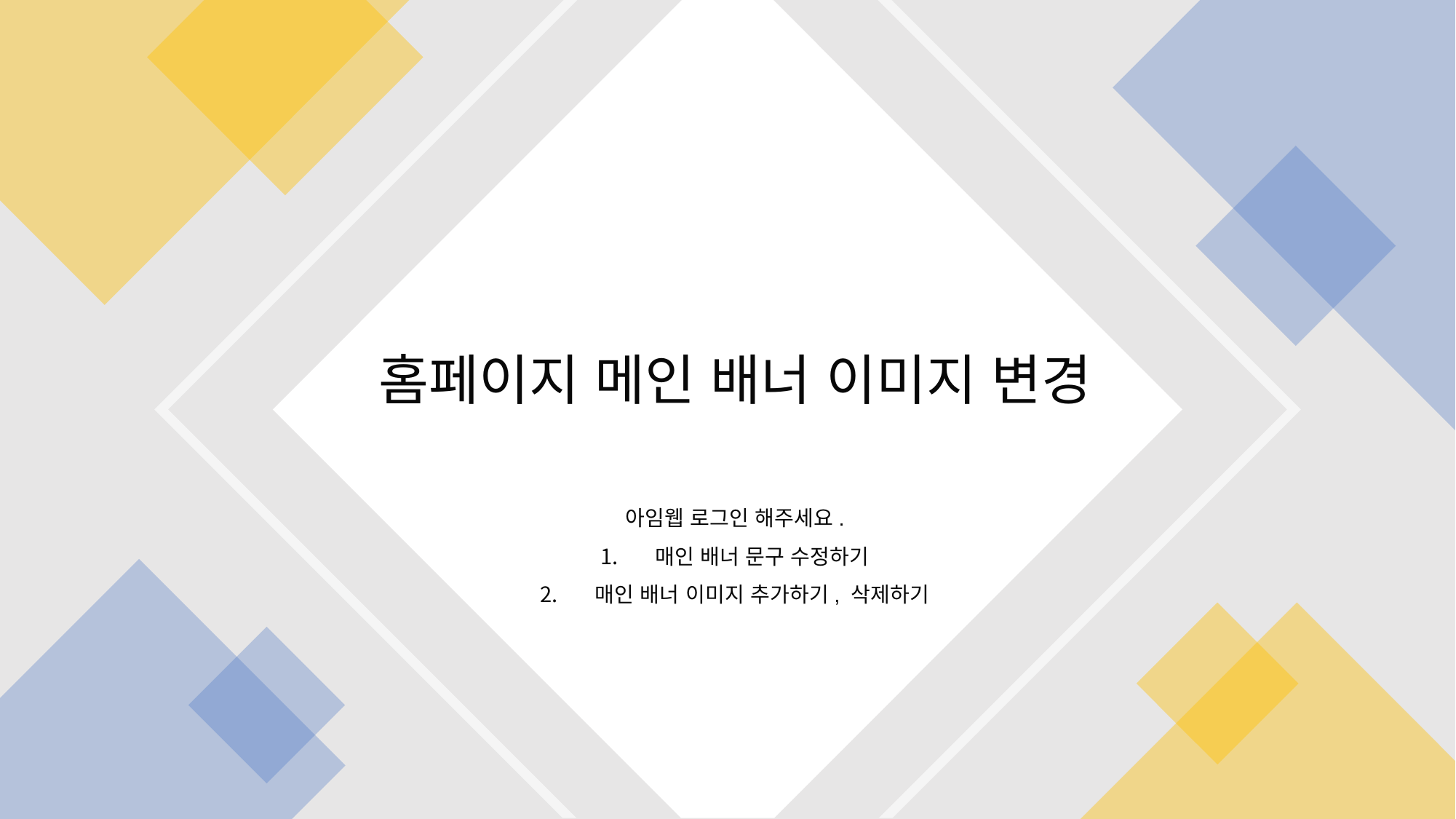

# 홈페이지 메인 배너 이미지 변경
아임웹 로그인 해주세요.
매인 배너 문구 수정하기
매인 배너 이미지 추가하기, 삭제하기